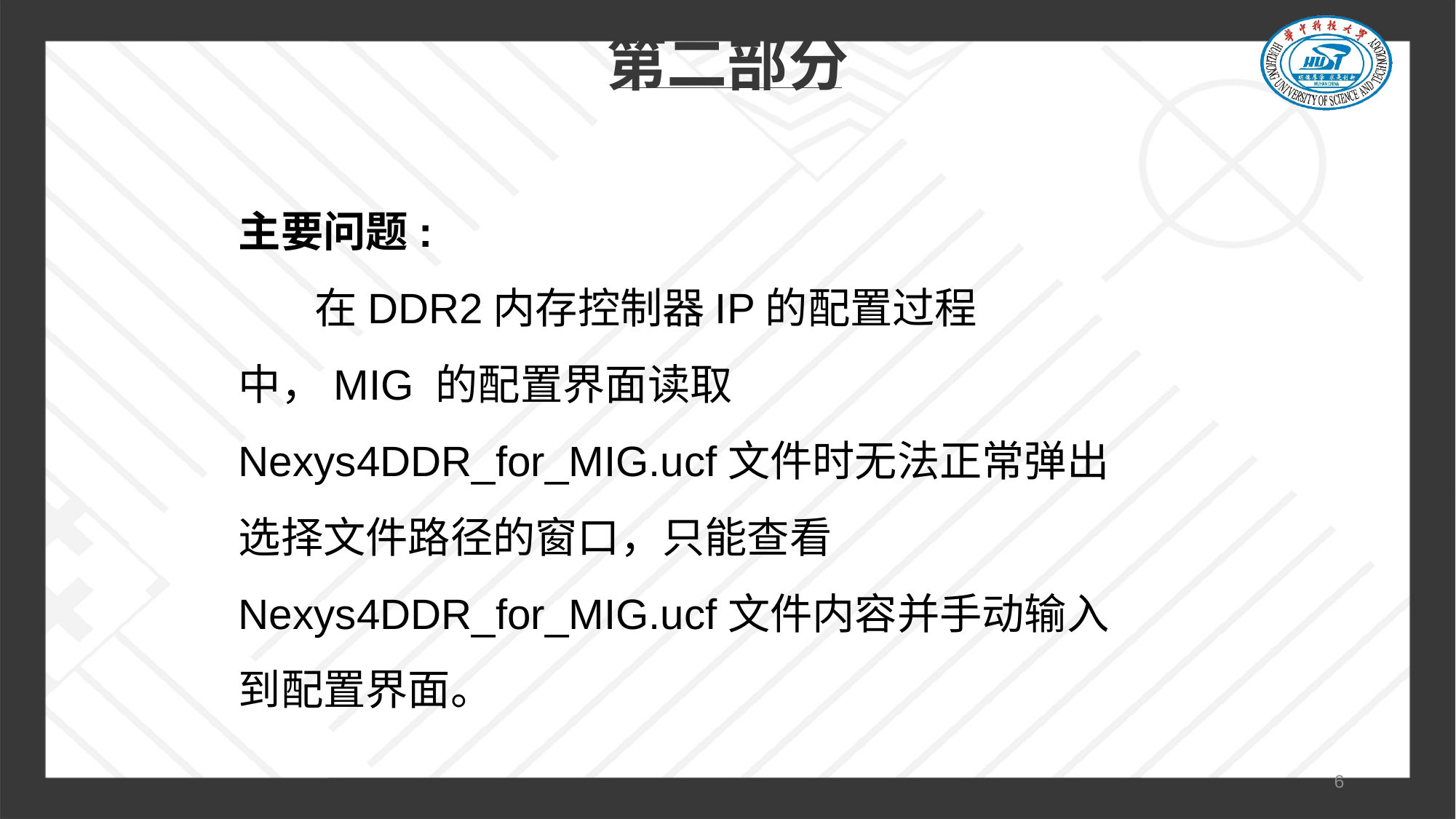

# 第二部分
主要问题:
       在DDR2内存控制器IP的配置过程中，MIG 的配置界面读取Nexys4DDR_for_MIG.ucf文件时无法正常弹出选择文件路径的窗口，只能查看Nexys4DDR_for_MIG.ucf文件内容并手动输入到配置界面。
6